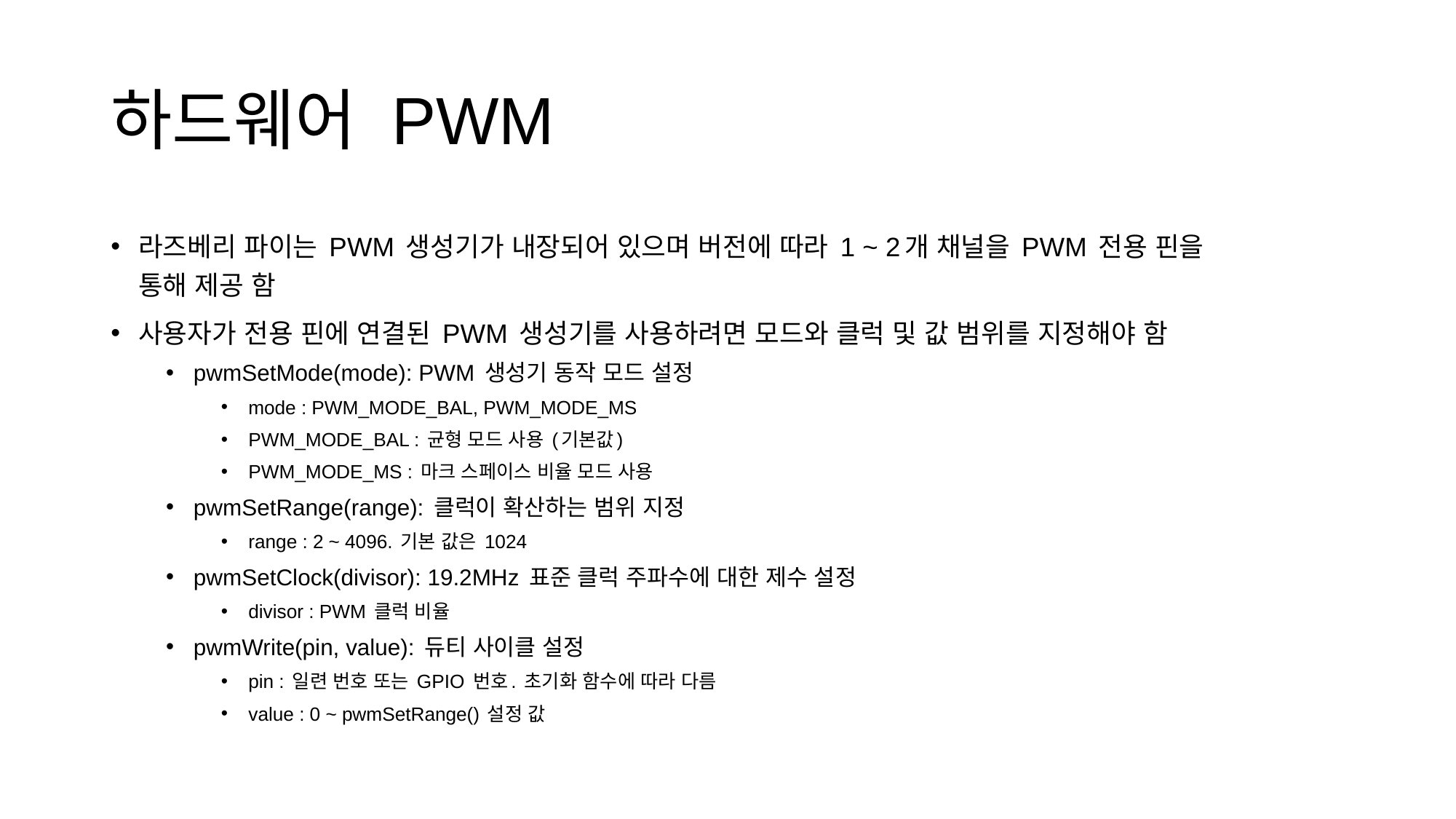

# 하드웨어 PWM
라즈베리 파이는 PWM 생성기가 내장되어 있으며 버전에 따라 1 ~ 2개 채널을 PWM 전용 핀을
통해 제공 함
사용자가 전용 핀에 연결된 PWM 생성기를 사용하려면 모드와 클럭 및 값 범위를 지정해야 함
pwmSetMode(mode): PWM 생성기 동작 모드 설정
mode : PWM_MODE_BAL, PWM_MODE_MS
PWM_MODE_BAL : 균형 모드 사용 (기본값)
PWM_MODE_MS : 마크 스페이스 비율 모드 사용
pwmSetRange(range): 클럭이 확산하는 범위 지정
range : 2 ~ 4096. 기본 값은 1024
pwmSetClock(divisor): 19.2MHz 표준 클럭 주파수에 대한 제수 설정
divisor : PWM 클럭 비율
pwmWrite(pin, value): 듀티 사이클 설정
pin : 일련 번호 또는 GPIO 번호. 초기화 함수에 따라 다름
value : 0 ~ pwmSetRange() 설정 값